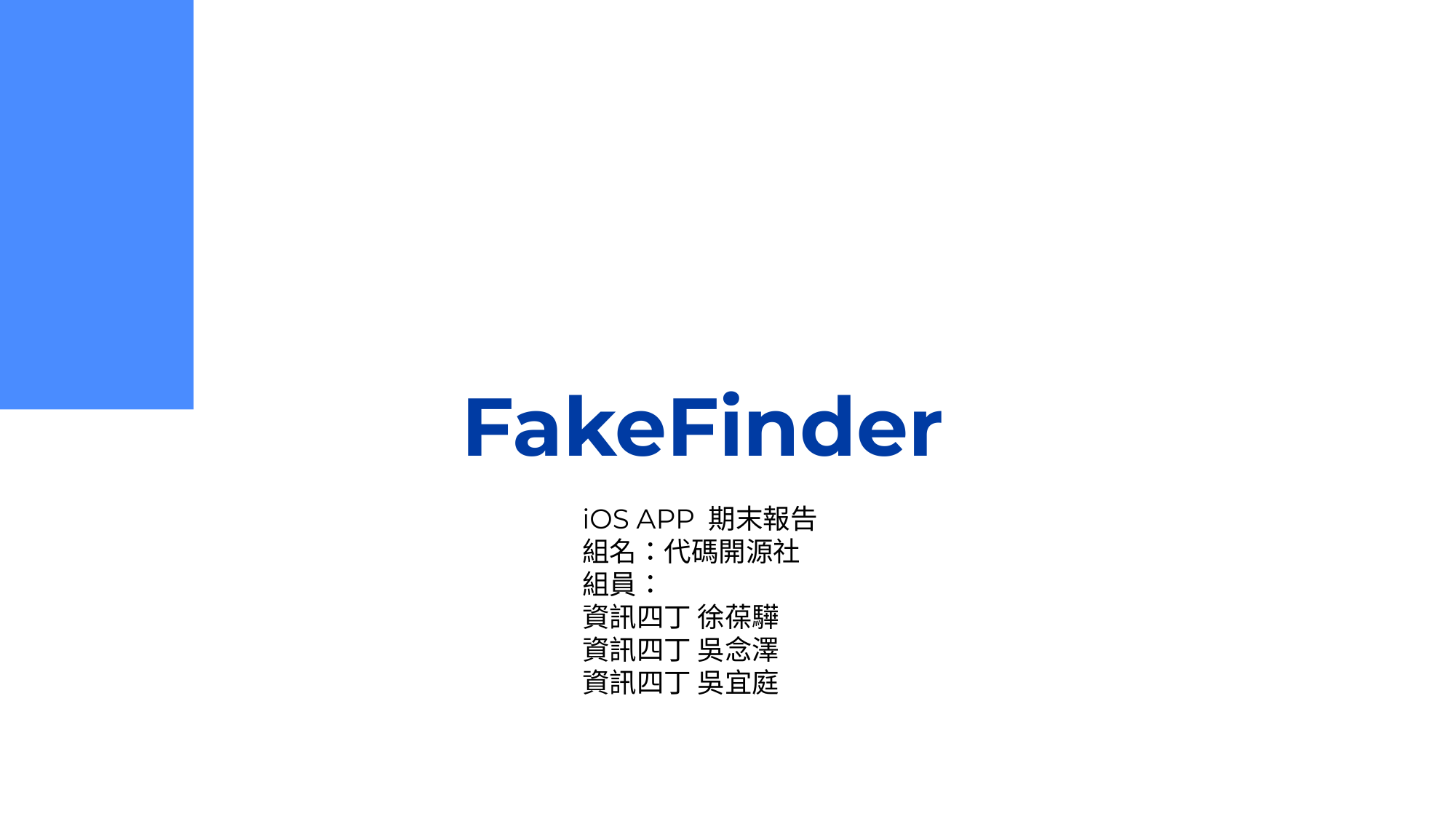

# FakeFinder
iOS APP 期末報告
組名：代碼開源社
組員：
資訊四丁 徐葆驊
資訊四丁 吳念澤
資訊四丁 吳宜庭